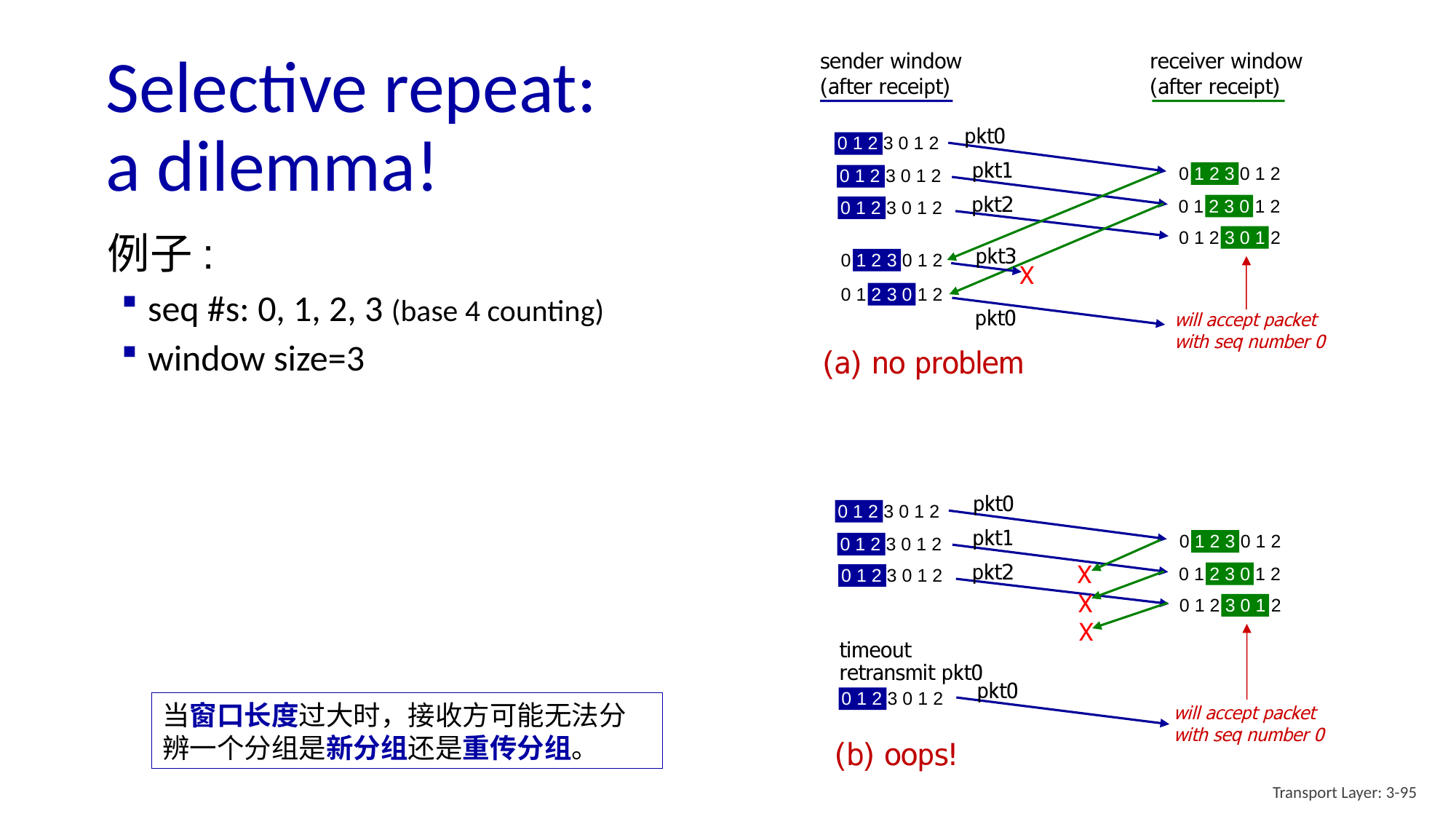

receiver window
(after receipt)
sender window
(after receipt)

pkt0
0 1 2 3 0 1 2

pkt1
0 1 2 3 0 1 2
0 1 2 3 0 1 2

pkt2
0 1 2 3 0 1 2
0 1 2 3 0 1 2

0 1 2 3 0 1 2

pkt3
0 1 2 3 0 1 2

X

0 1 2 3 0 1 2

pkt0
will accept packet
with seq number 0
# Selective repeat: a dilemma!
例子:
seq #s: 0, 1, 2, 3 (base 4 counting)
window size=3
(a) no problem
pkt0
0 1 2 3 0 1 2

pkt1
0 1 2 3 0 1 2
0 1 2 3 0 1 2

pkt2
X
0 1 2 3 0 1 2
0 1 2 3 0 1 2

X
0 1 2 3 0 1 2

X

timeout
retransmit pkt0
pkt0
0 1 2 3 0 1 2

will accept packet
with seq number 0

当窗口长度过大时，接收方可能无法分辨一个分组是新分组还是重传分组。
(b) oops!
Transport Layer: 3-95